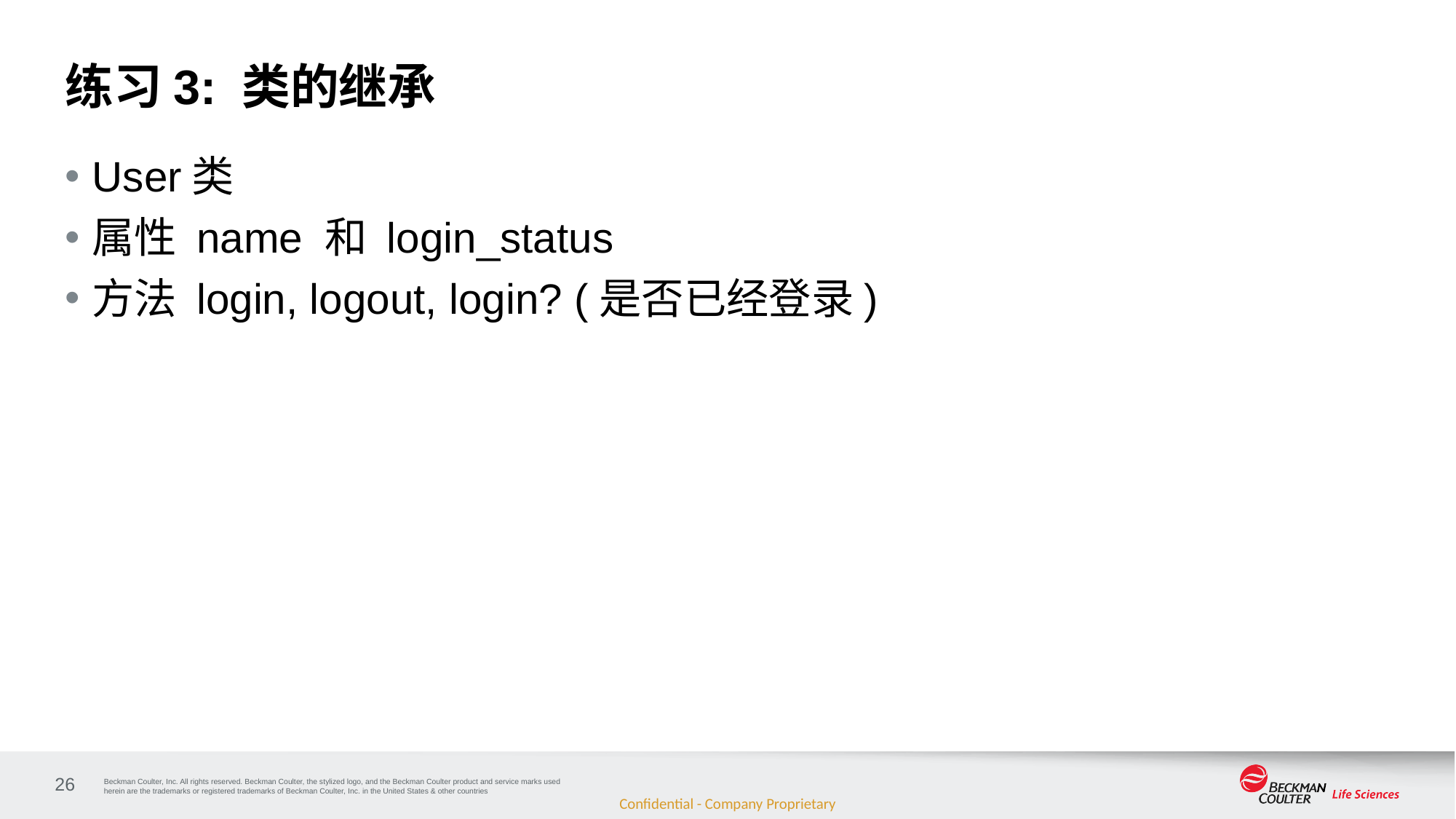

# 练习3: 类的继承
User类
属性 name 和 login_status
方法 login, logout, login? (是否已经登录)